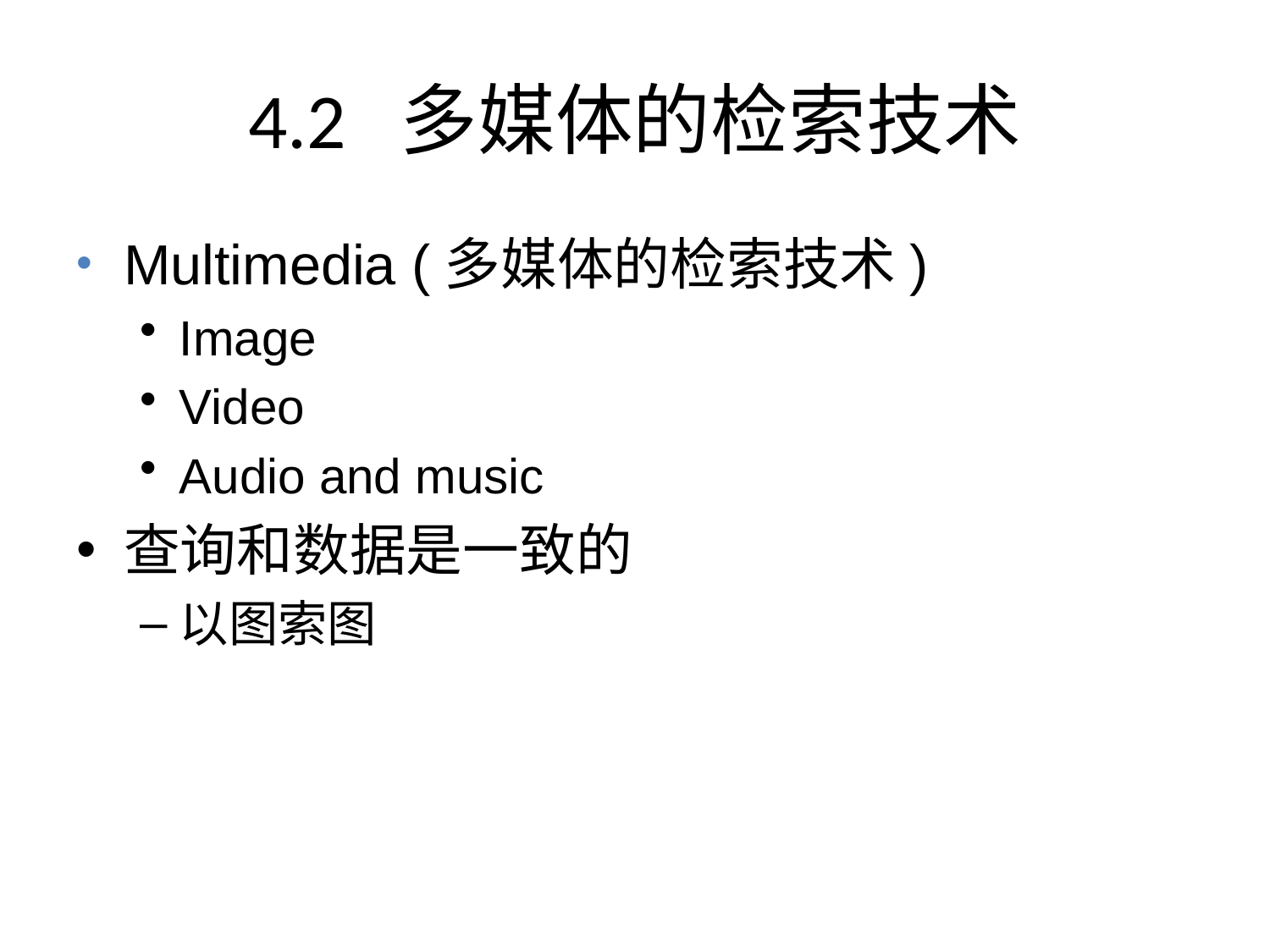

# 4.2  多媒体的检索技术
Multimedia (多媒体的检索技术)
Image
Video
Audio and music
查询和数据是一致的
以图索图